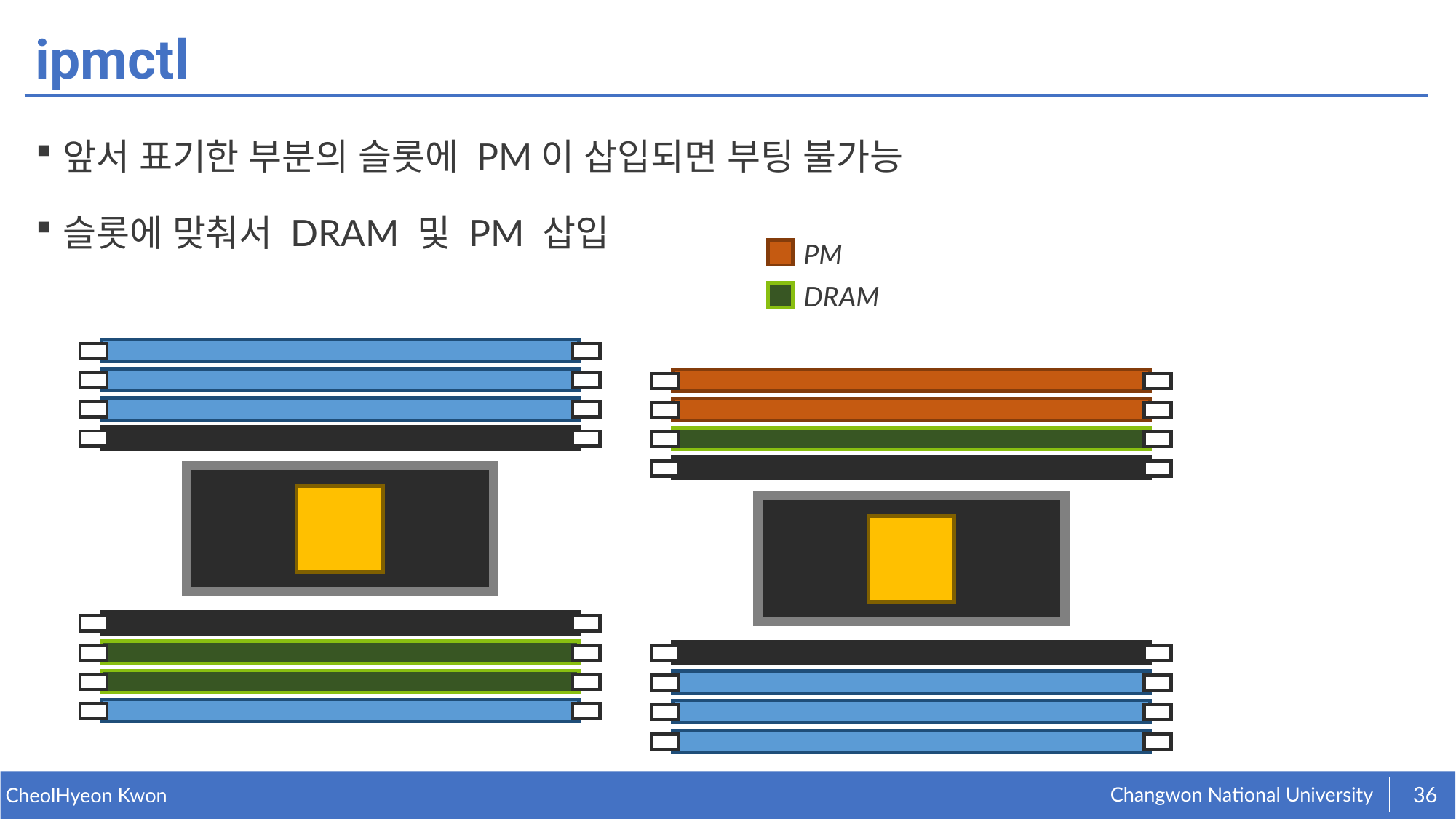

# ipmctl
앞서 표기한 부분의 슬롯에 PM이 삽입되면 부팅 불가능
슬롯에 맞춰서 DRAM 및 PM 삽입
PM

DRAM

36